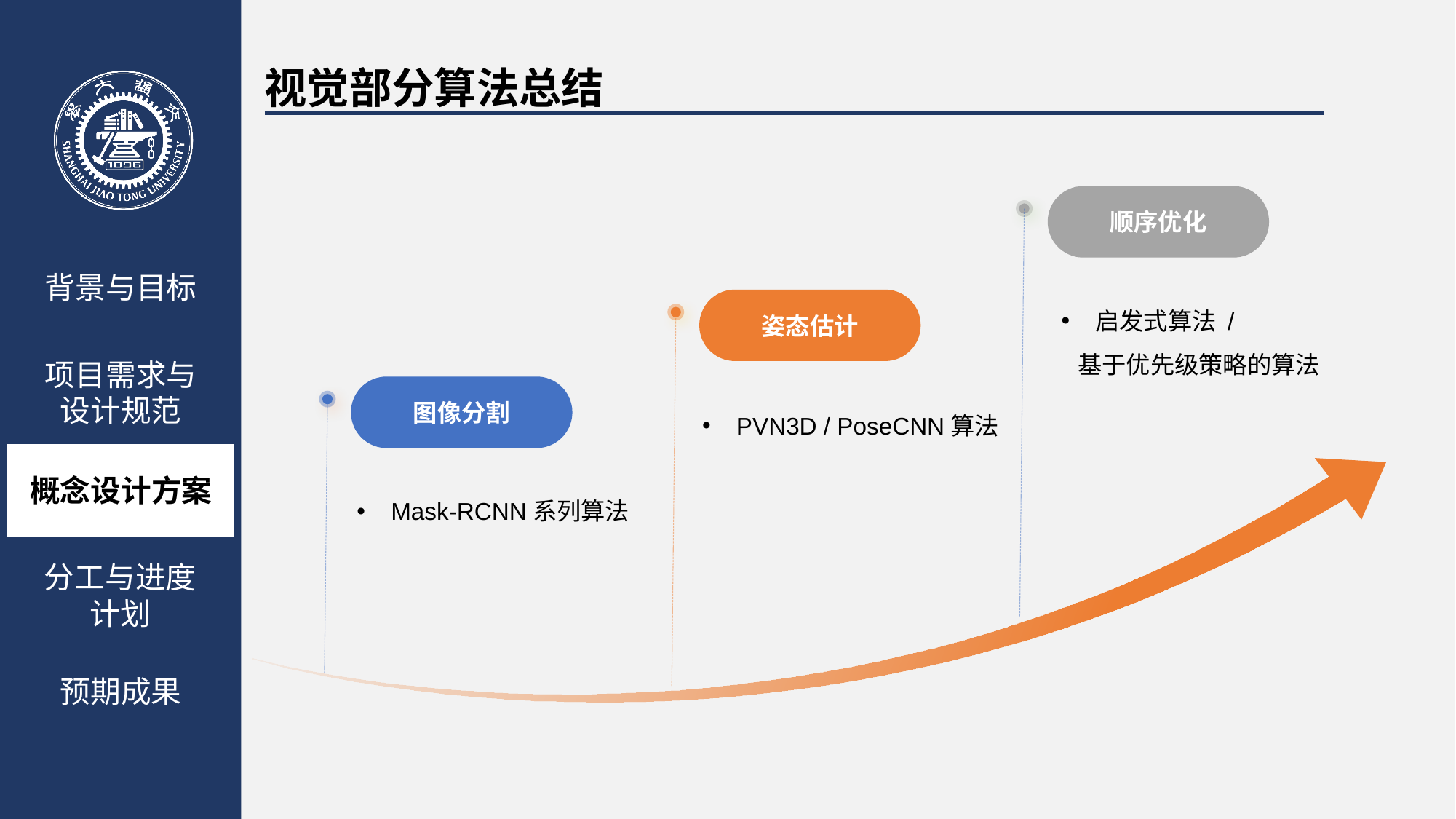

视觉部分算法总结
顺序优化
启发式算法 /
  基于优先级策略的算法

姿态估计
PVN3D / PoseCNN算法

图像分割
Mask-RCNN系列算法

背景与目标

项目需求与
设计规范
概念设计方案
预期成果
分工与进度计划